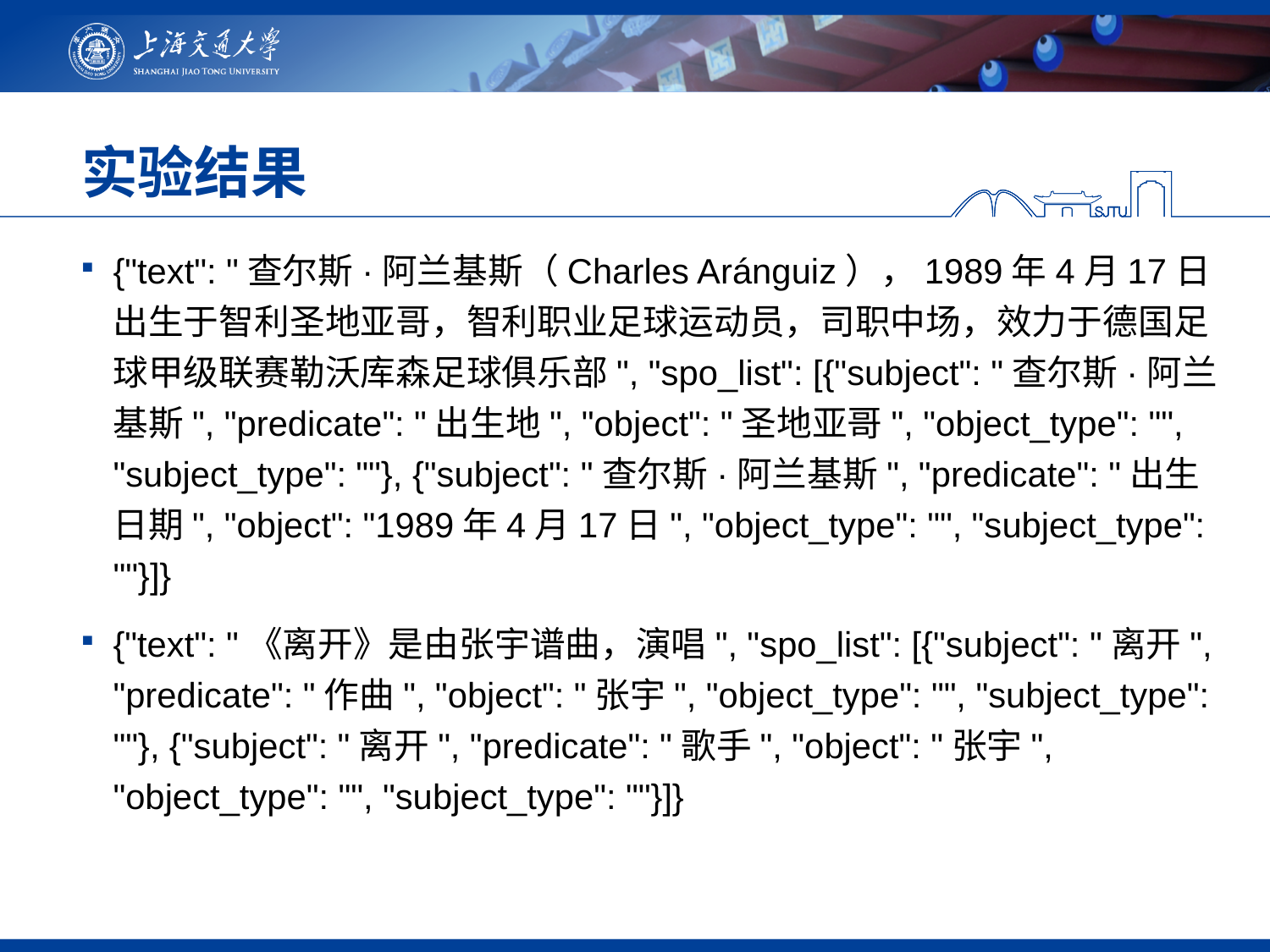

# 实验结果
{"text": "查尔斯·阿兰基斯（Charles Aránguiz），1989年4月17日出生于智利圣地亚哥，智利职业足球运动员，司职中场，效力于德国足球甲级联赛勒沃库森足球俱乐部", "spo_list": [{"subject": "查尔斯·阿兰基斯", "predicate": "出生地", "object": "圣地亚哥", "object_type": "", "subject_type": ""}, {"subject": "查尔斯·阿兰基斯", "predicate": "出生日期", "object": "1989年4月17日", "object_type": "", "subject_type": ""}]}
{"text": "《离开》是由张宇谱曲，演唱", "spo_list": [{"subject": "离开", "predicate": "作曲", "object": "张宇", "object_type": "", "subject_type": ""}, {"subject": "离开", "predicate": "歌手", "object": "张宇", "object_type": "", "subject_type": ""}]}